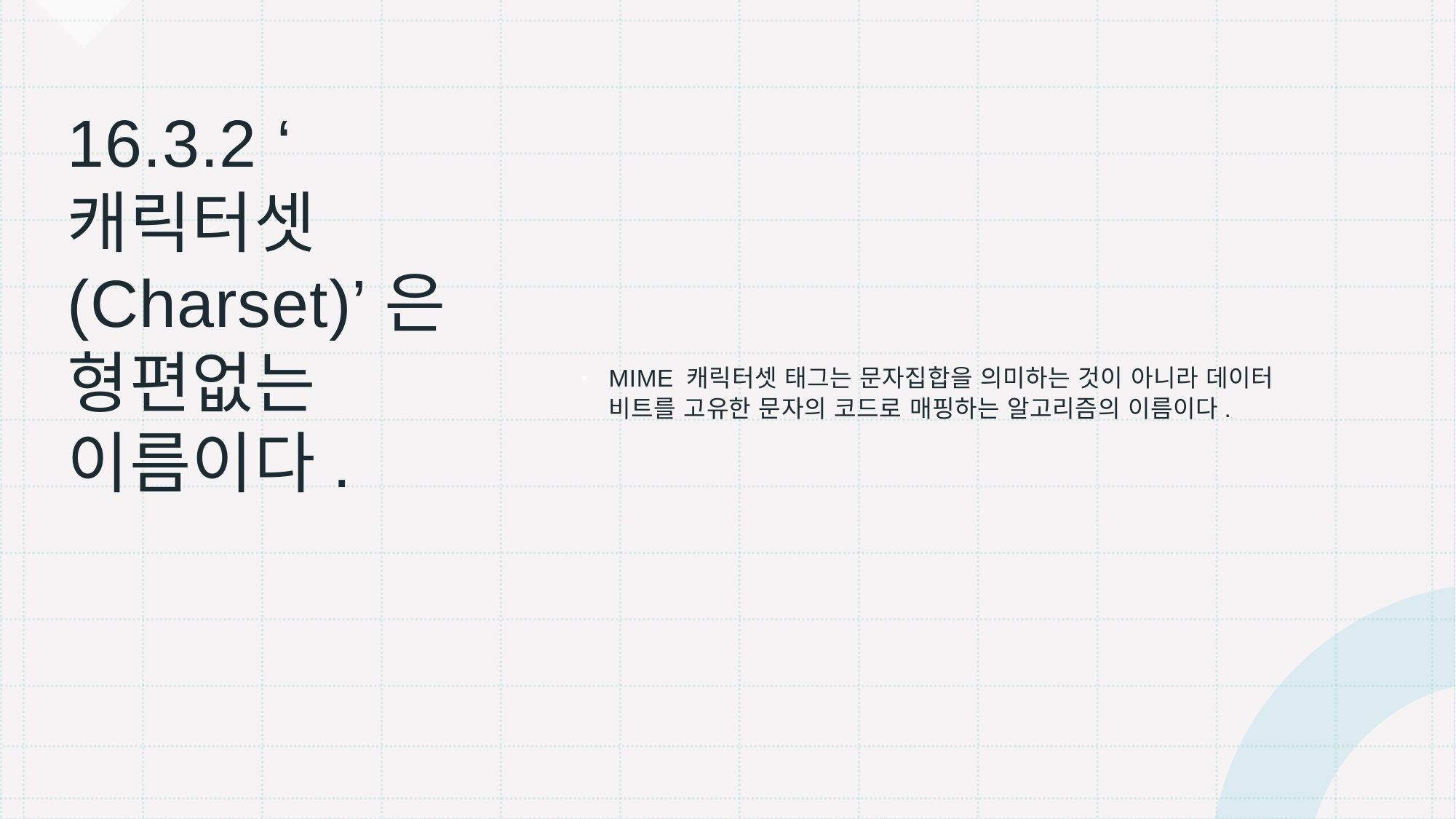

MIME 캐릭터셋 태그는 문자집합을 의미하는 것이 아니라 데이터 비트를 고유한 문자의 코드로 매핑하는 알고리즘의 이름이다.

# 16.3.2 ‘캐릭터셋(Charset)’은 형편없는 이름이다.